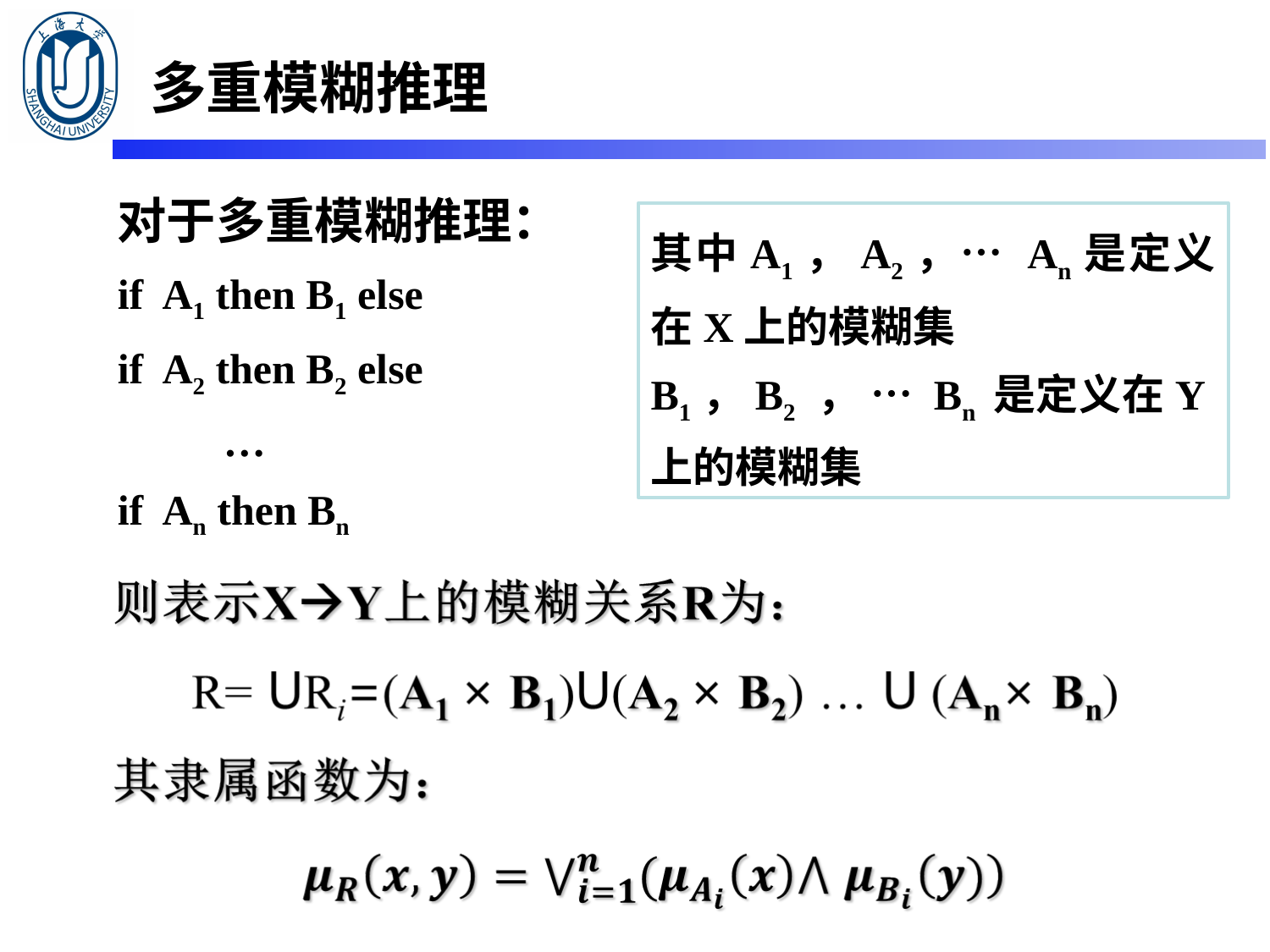

多重模糊推理
对于多重模糊推理：
if  A1 then B1 else
if  A2 then B2 else
          …
if  An then Bn

其中A1，A2，… An是定义在X上的模糊集
B1，B2 ， … Bn 是定义在Y上的模糊集